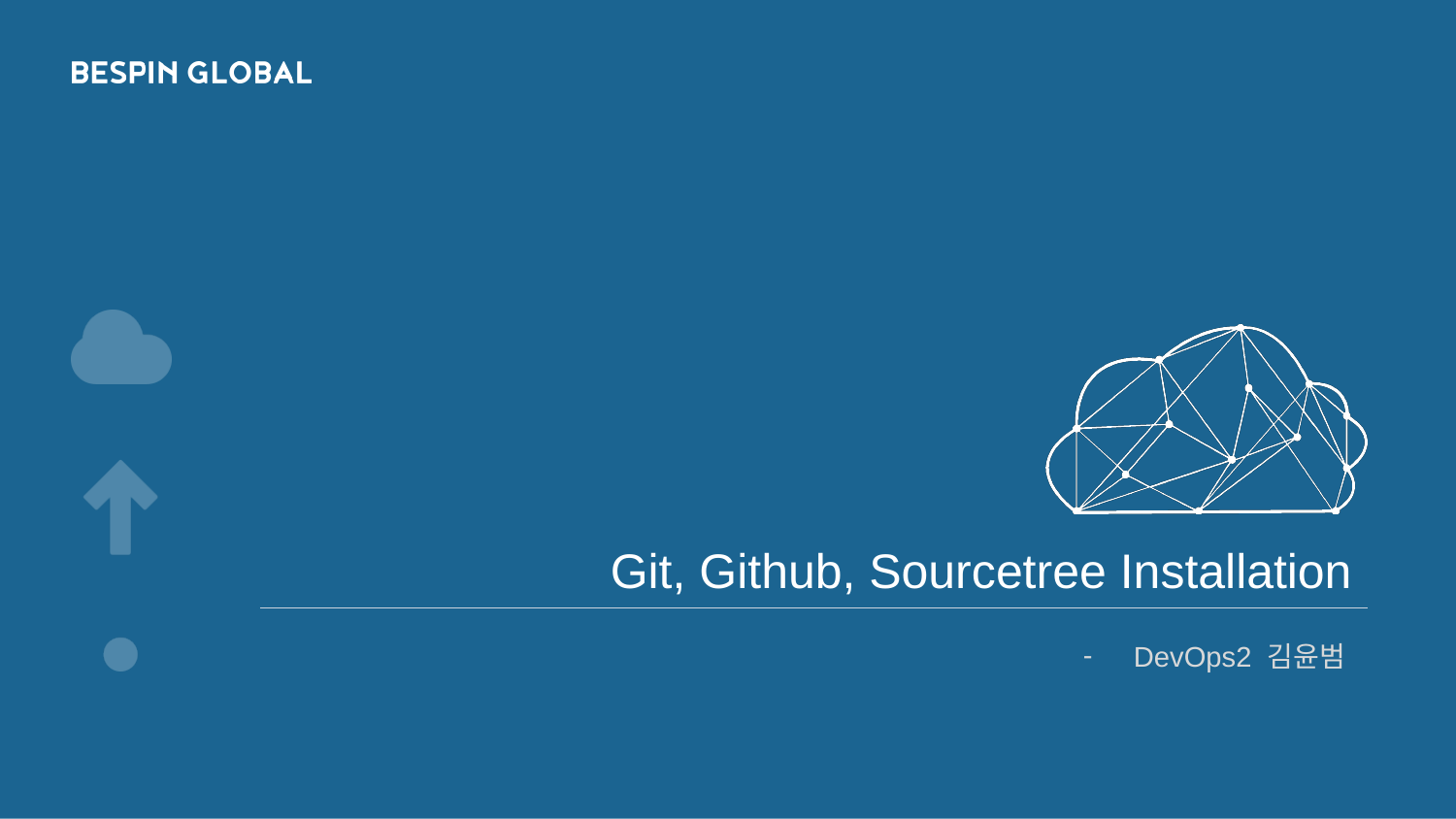

# Git, Github, Sourcetree Installation

DevOps2 김윤범